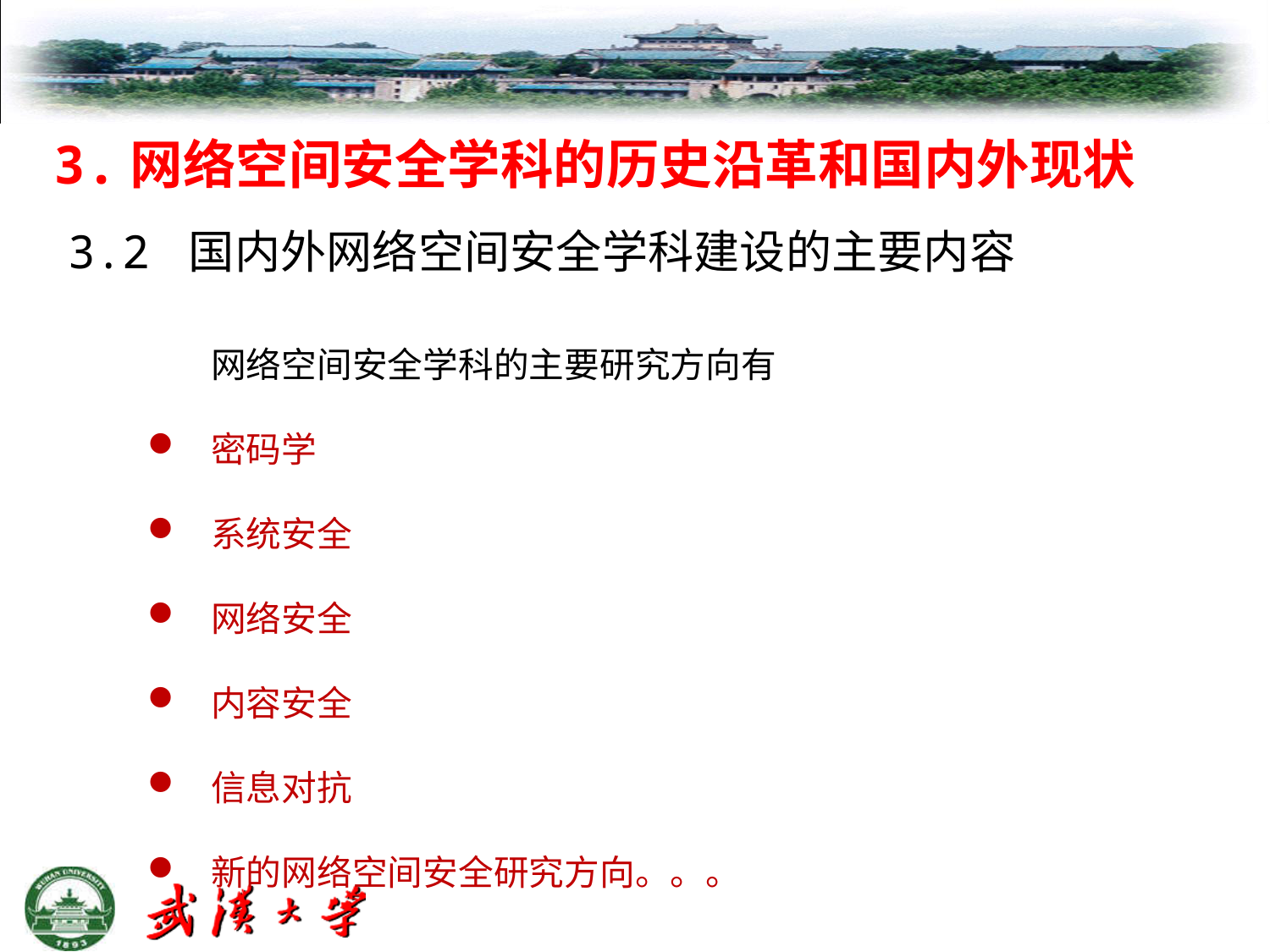

# 3.网络空间安全学科的历史沿革和国内外现状
3.2 国内外网络空间安全学科建设的主要内容

网络空间安全学科的主要研究方向有
密码学
系统安全
网络安全
内容安全
信息对抗
新的网络空间安全研究方向。。。